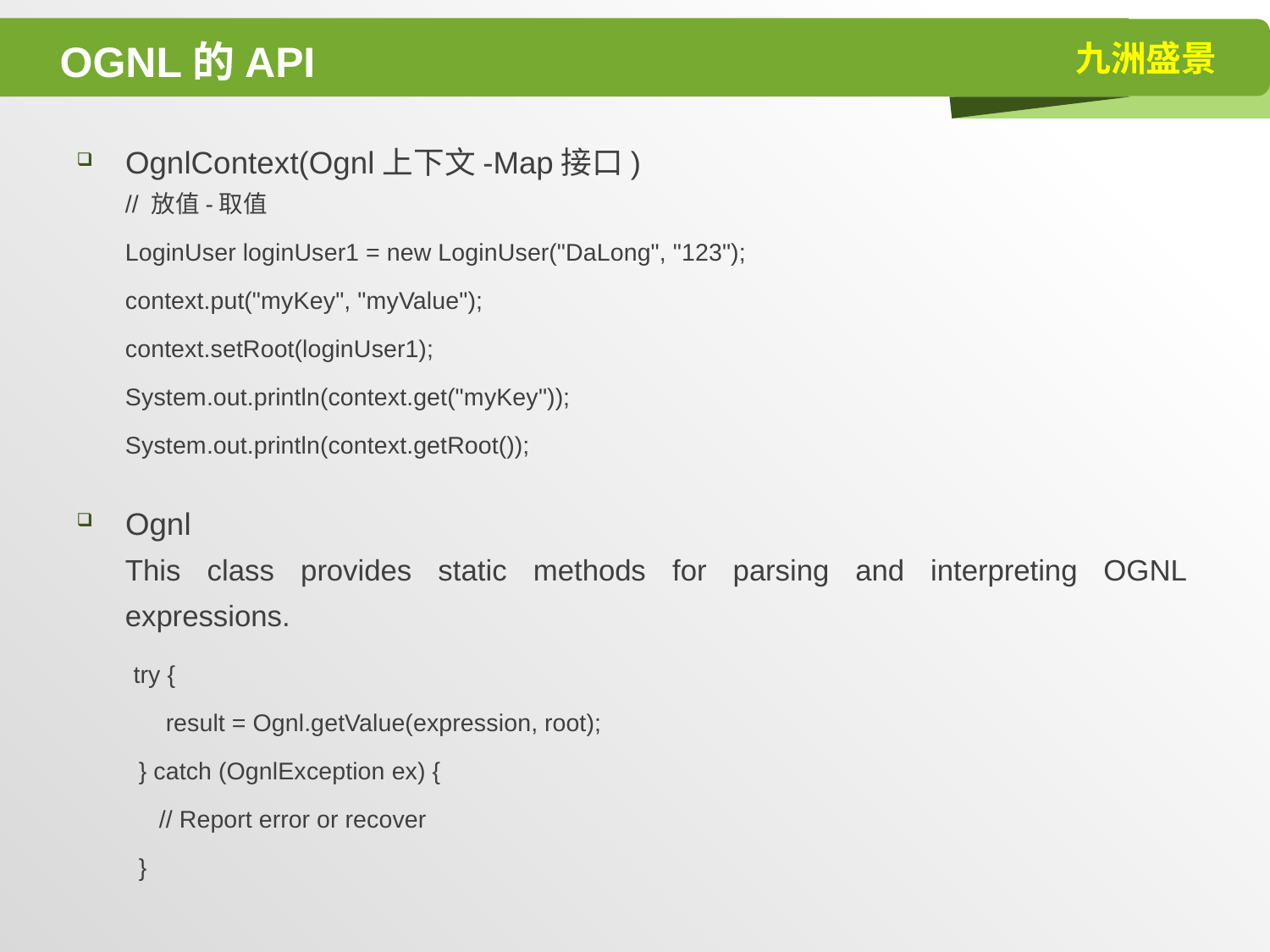

# OGNL的API
OgnlContext(Ognl上下文-Map接口)
// 放值-取值
LoginUser loginUser1 = new LoginUser("DaLong", "123");
context.put("myKey", "myValue");
context.setRoot(loginUser1);
System.out.println(context.get("myKey"));
System.out.println(context.getRoot());
Ognl
This class provides static methods for parsing and interpreting OGNL expressions.
 try {
      result = Ognl.getValue(expression, root);
  } catch (OgnlException ex) {
     // Report error or recover
  }